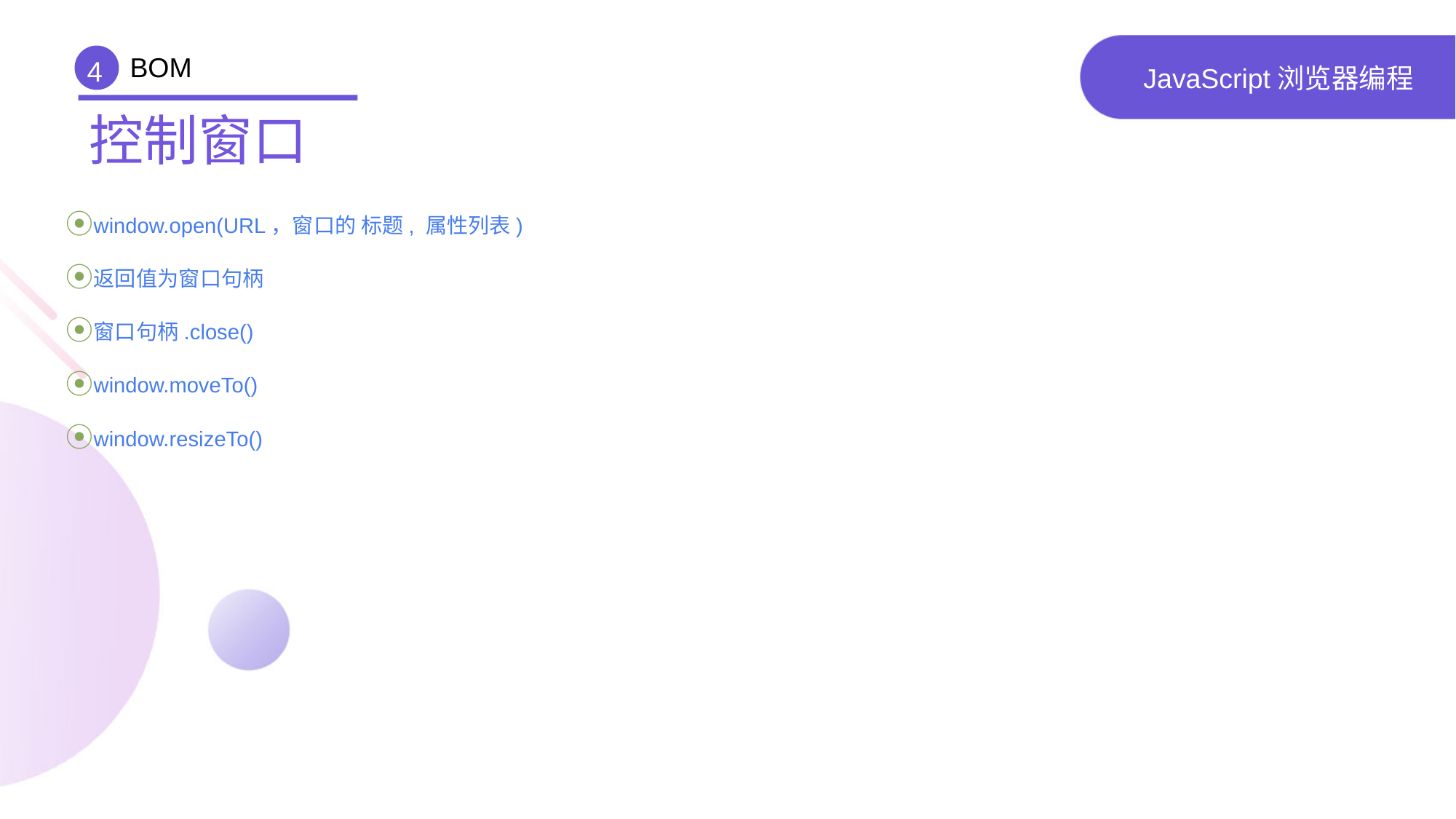

BOM
4
# JavaScript浏览器编程
控制窗口
window.open(URL，窗口的 标题, 属性列表)
返回值为窗口句柄
窗口句柄.close()
window.moveTo()
window.resizeTo()